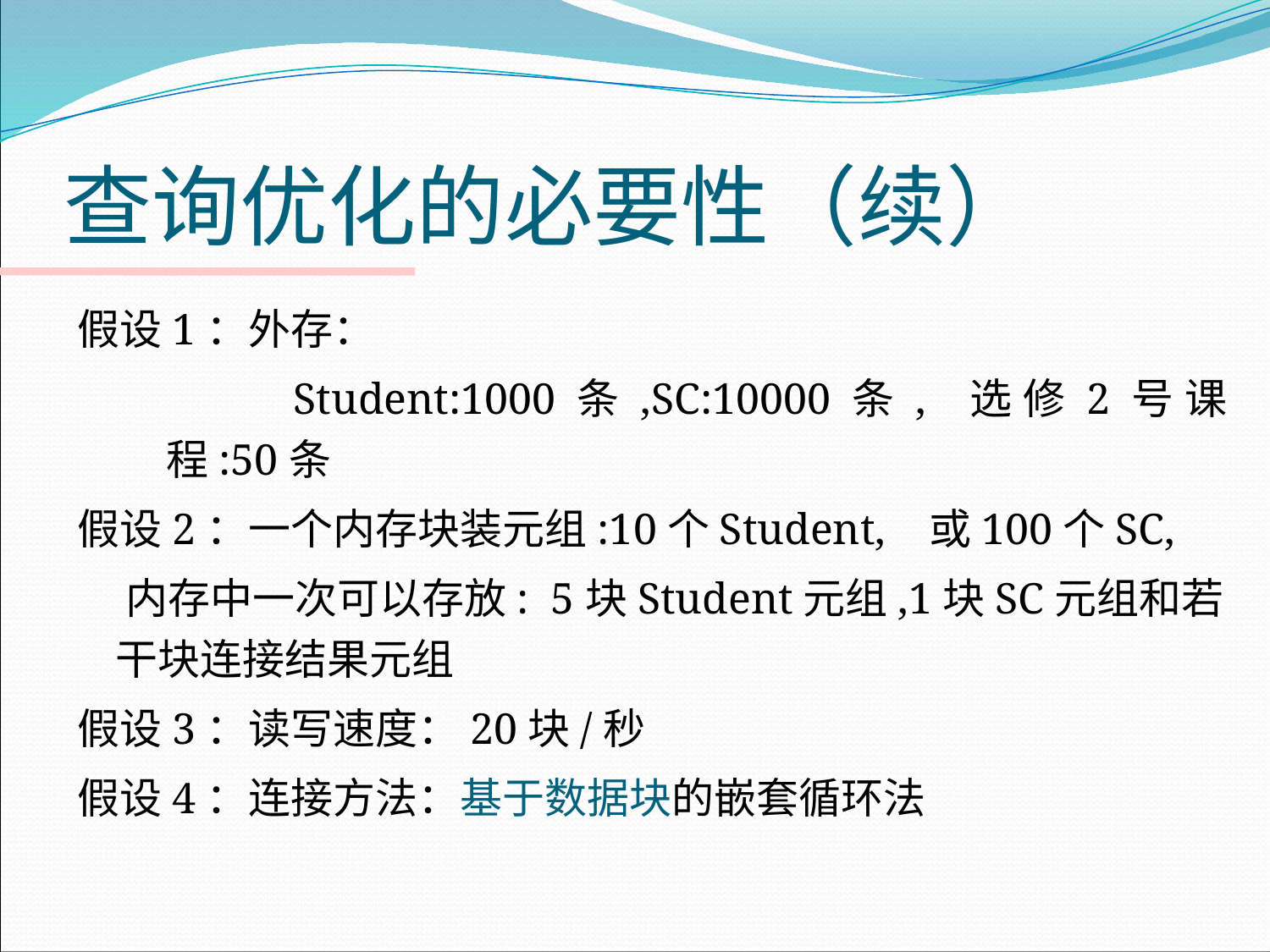

# 查询优化的必要性（续）
假设1：外存：
		Student:1000条,SC:10000条, 选修2号课程:50条
假设2：一个内存块装元组:10个Student,   或100个SC,
    内存中一次可以存放:  5块Student元组,1块SC元组和若干块连接结果元组
假设3：读写速度：20块/秒
假设4：连接方法：基于数据块的嵌套循环法

847